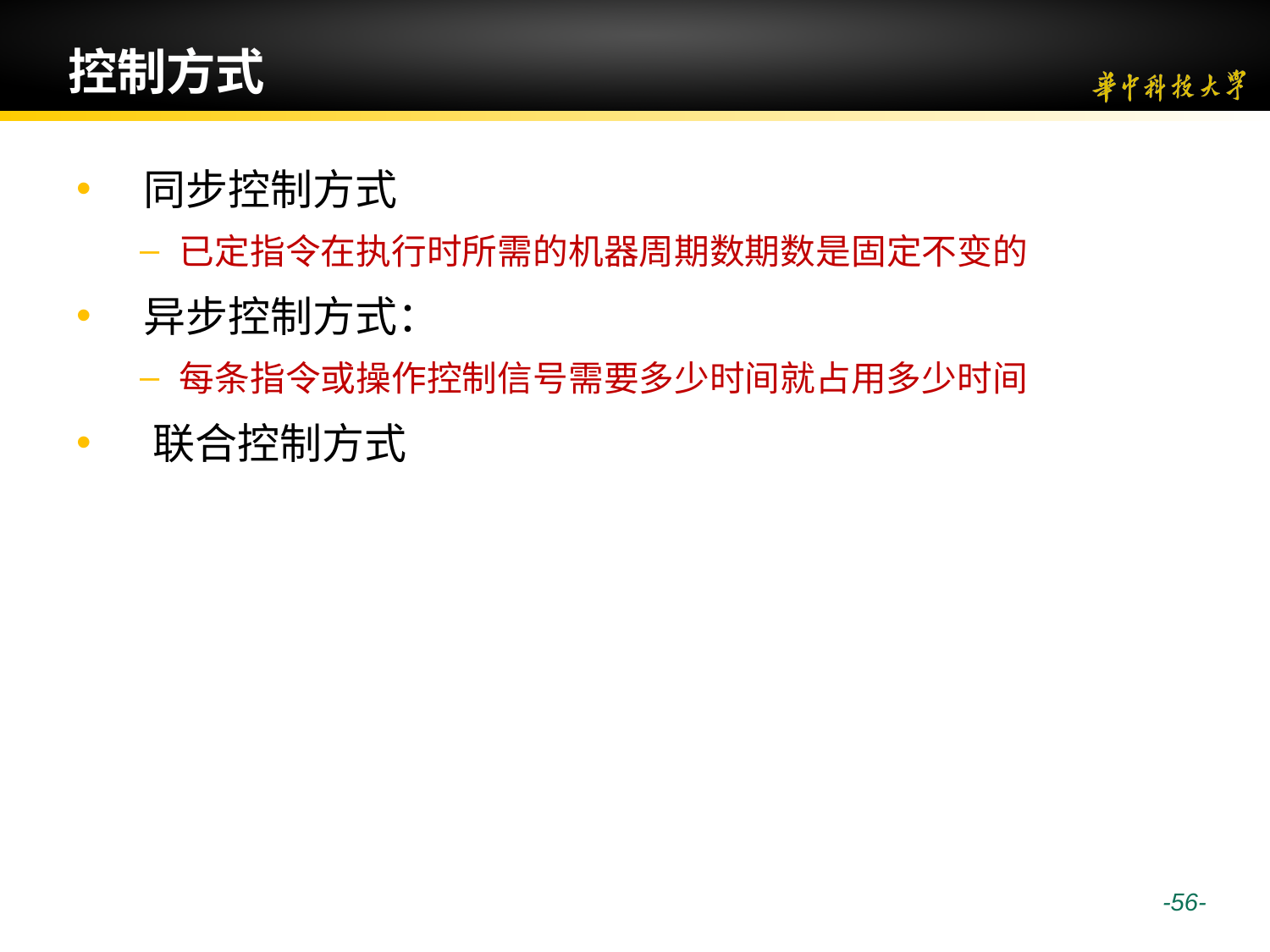

# 控制方式
 同步控制方式
已定指令在执行时所需的机器周期数期数是固定不变的
 异步控制方式：
每条指令或操作控制信号需要多少时间就占用多少时间
  联合控制方式

 -56-